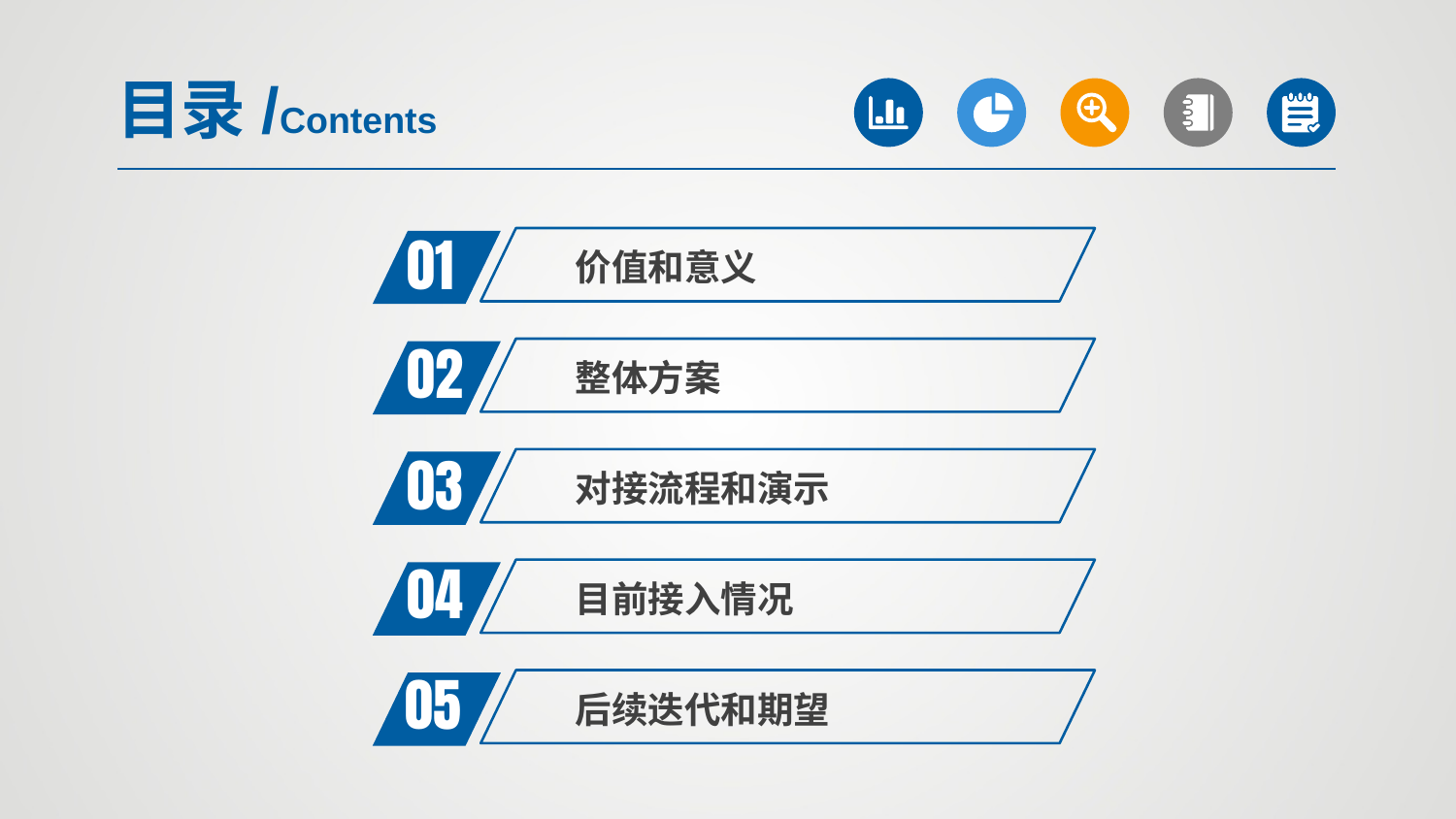

目录/Contents

01

价值和意义
02

整体方案
03

对接流程和演示
04

目前接入情况
05

后续迭代和期望